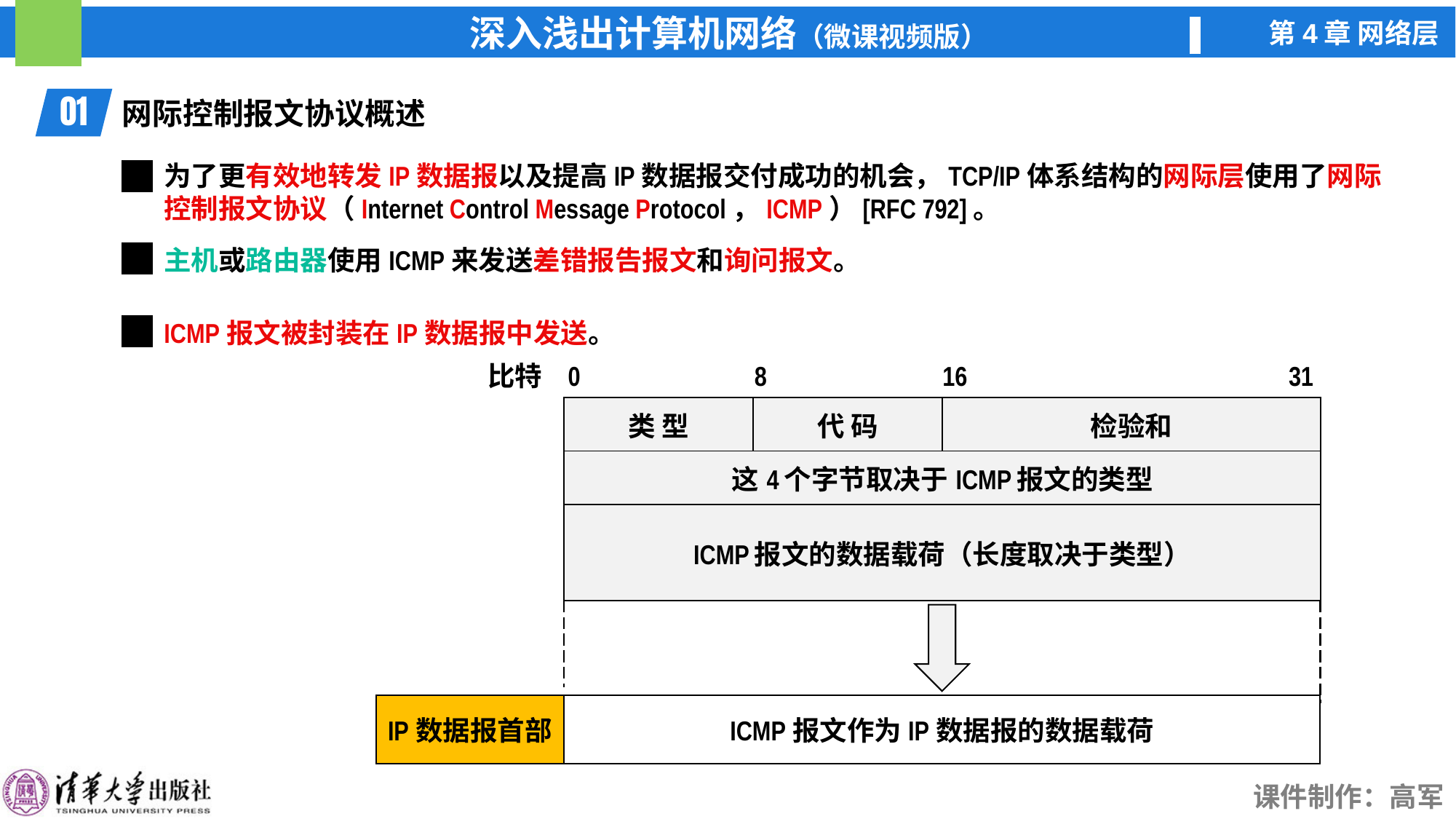

01
网际控制报文协议概述
为了更有效地转发IP数据报以及提高IP数据报交付成功的机会，TCP/IP体系结构的网际层使用了网际控制报文协议（Internet Control Message Protocol，ICMP）[RFC 792]。

主机或路由器使用ICMP来发送差错报告报文和询问报文。

ICMP报文被封装在IP数据报中发送。

比特
0
8
16
31
| 类 型 | 代 码 | 检验和 |
| --- | --- | --- |
| 这4个字节取决于ICMP报文的类型 |  |  |
| ICMP报文的数据载荷（长度取决于类型） |  |  |

ICMP报文作为IP数据报的数据载荷
IP数据报首部